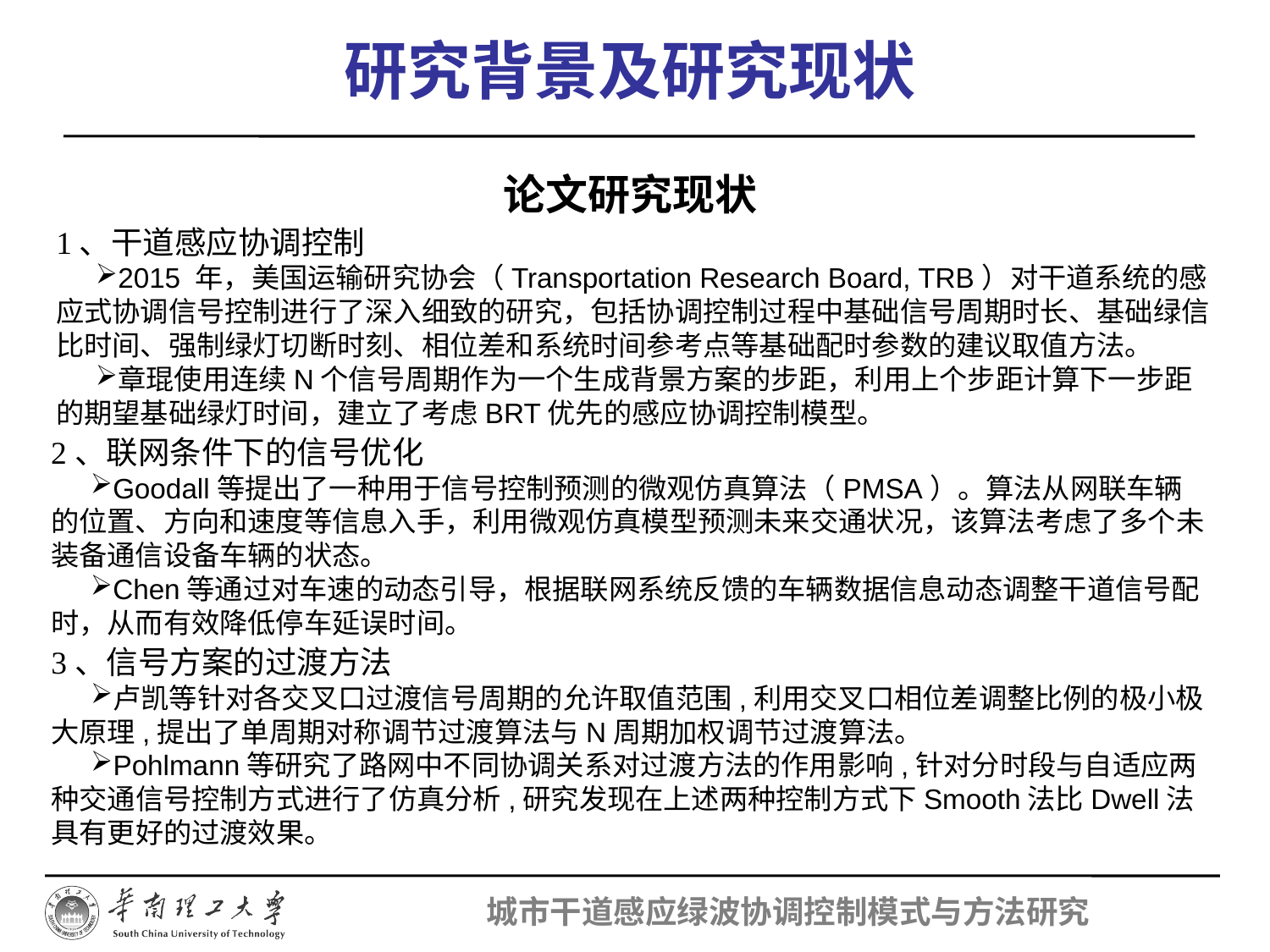

研究背景及研究现状
论文研究现状

1、干道感应协调控制
2015 年，美国运输研究协会（Transportation Research Board, TRB）对干道系统的感应式协调信号控制进行了深入细致的研究，包括协调控制过程中基础信号周期时长、基础绿信比时间、强制绿灯切断时刻、相位差和系统时间参考点等基础配时参数的建议取值方法。
章琨使用连续N个信号周期作为一个生成背景方案的步距，利用上个步距计算下一步距的期望基础绿灯时间，建立了考虑BRT优先的感应协调控制模型。

2、联网条件下的信号优化
Goodall等提出了一种用于信号控制预测的微观仿真算法（PMSA）。算法从网联车辆的位置、方向和速度等信息入手，利用微观仿真模型预测未来交通状况，该算法考虑了多个未装备通信设备车辆的状态。
Chen等通过对车速的动态引导，根据联网系统反馈的车辆数据信息动态调整干道信号配时，从而有效降低停车延误时间。

3、信号方案的过渡方法
卢凯等针对各交叉口过渡信号周期的允许取值范围,利用交叉口相位差调整比例的极小极大原理,提出了单周期对称调节过渡算法与N周期加权调节过渡算法。
Pohlmann等研究了路网中不同协调关系对过渡方法的作用影响,针对分时段与自适应两种交通信号控制方式进行了仿真分析,研究发现在上述两种控制方式下Smooth法比Dwell法具有更好的过渡效果。